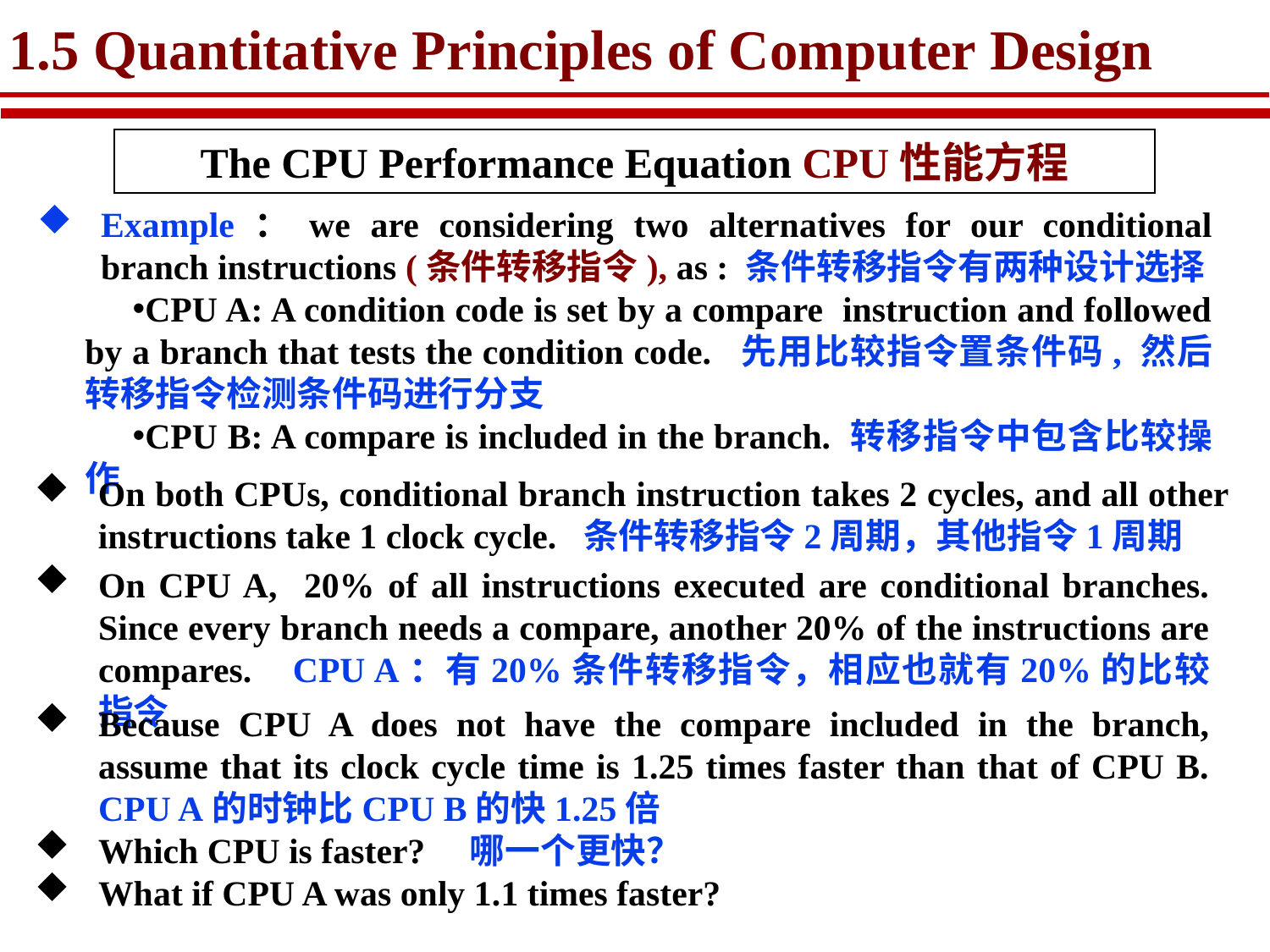

# 1.5 Quantitative Principles of Computer Design
The CPU Performance Equation CPU性能方程
Example：we are considering two alternatives for our conditional branch instructions (条件转移指令), as : 条件转移指令有两种设计选择
CPU A: A condition code is set by a compare  instruction and followed by a branch that tests the condition code.  先用比较指令置条件码, 然后转移指令检测条件码进行分支
CPU B: A compare is included in the branch. 转移指令中包含比较操作

On both CPUs, conditional branch instruction takes 2 cycles, and all other instructions take 1 clock cycle.  条件转移指令2周期，其他指令1周期
On CPU A,  20% of all instructions executed are conditional branches. Since every branch needs a compare, another 20% of the instructions are compares.    CPU A：有20%条件转移指令，相应也就有20%的比较指令
Because CPU A does not have the compare included in the branch, assume that its clock cycle time is 1.25 times faster than that of CPU B. CPU A的时钟比CPU B的快1.25倍
Which CPU is faster?    哪一个更快？
What if CPU A was only 1.1 times faster?